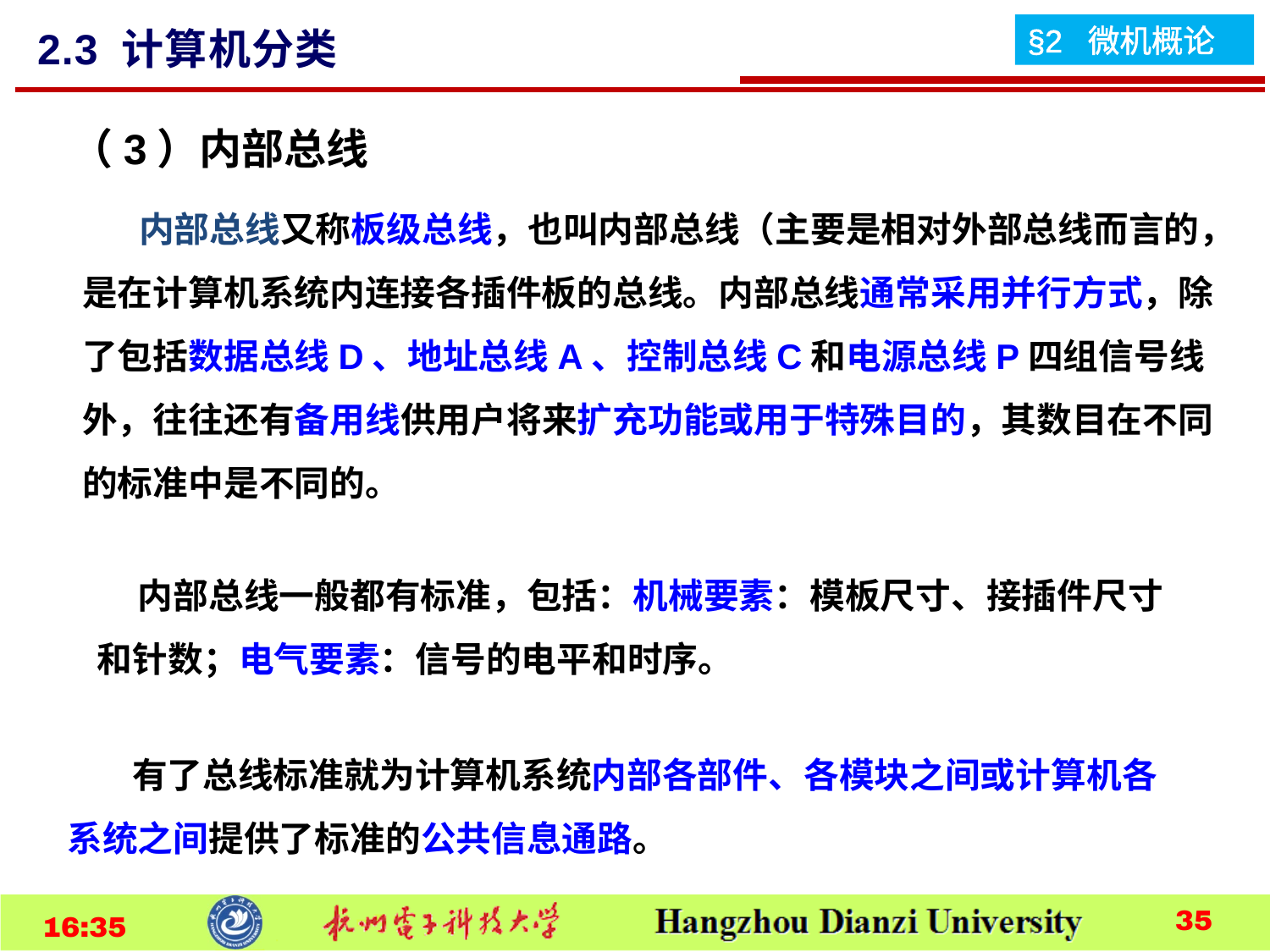

2.3 计算机分类
（3）内部总线
      内部总线又称板级总线，也叫内部总线（主要是相对外部总线而言的，是在计算机系统内连接各插件板的总线。内部总线通常采用并行方式，除了包括数据总线D、地址总线A、控制总线C和电源总线P四组信号线外，往往还有备用线供用户将来扩充功能或用于特殊目的，其数目在不同的标准中是不同的。
    内部总线一般都有标准，包括：机械要素：模板尺寸、接插件尺寸和针数；电气要素：信号的电平和时序。
       有了总线标准就为计算机系统内部各部件、各模块之间或计算机各系统之间提供了标准的公共信息通路。